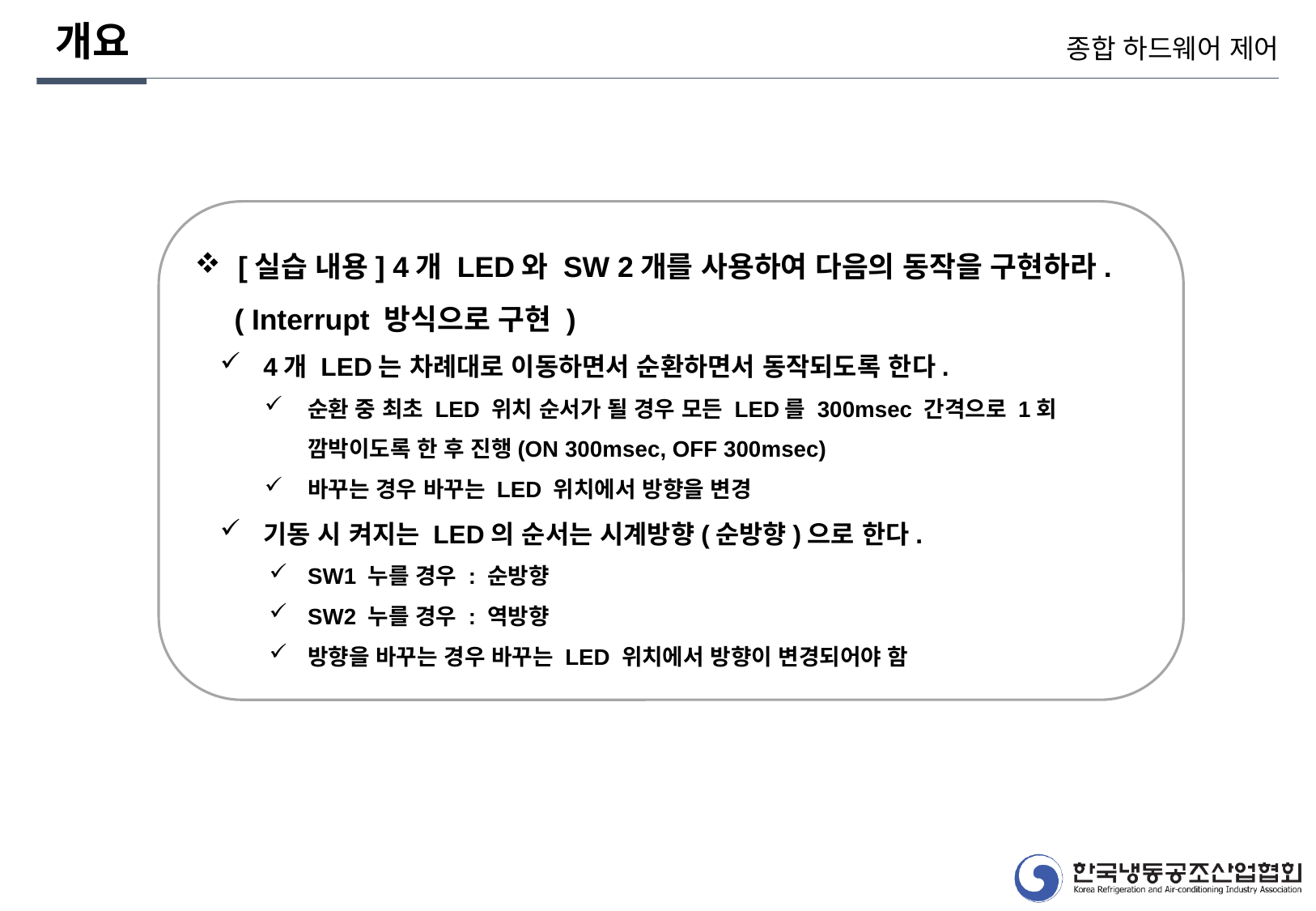

개요

종합 하드웨어 제어

[실습 내용] 4개 LED와 SW 2개를 사용하여 다음의 동작을 구현하라.
     ( Interrupt 방식으로 구현 )
4개 LED는 차례대로 이동하면서 순환하면서 동작되도록 한다.
순환 중 최초 LED 위치 순서가 될 경우 모든 LED를 300msec 간격으로 1회 깜박이도록 한 후 진행(ON 300msec, OFF 300msec)
바꾸는 경우 바꾸는 LED 위치에서 방향을 변경
기동 시 켜지는 LED의 순서는 시계방향(순방향)으로 한다.
SW1 누를 경우 : 순방향
SW2 누를 경우 : 역방향
방향을 바꾸는 경우 바꾸는 LED 위치에서 방향이 변경되어야 함